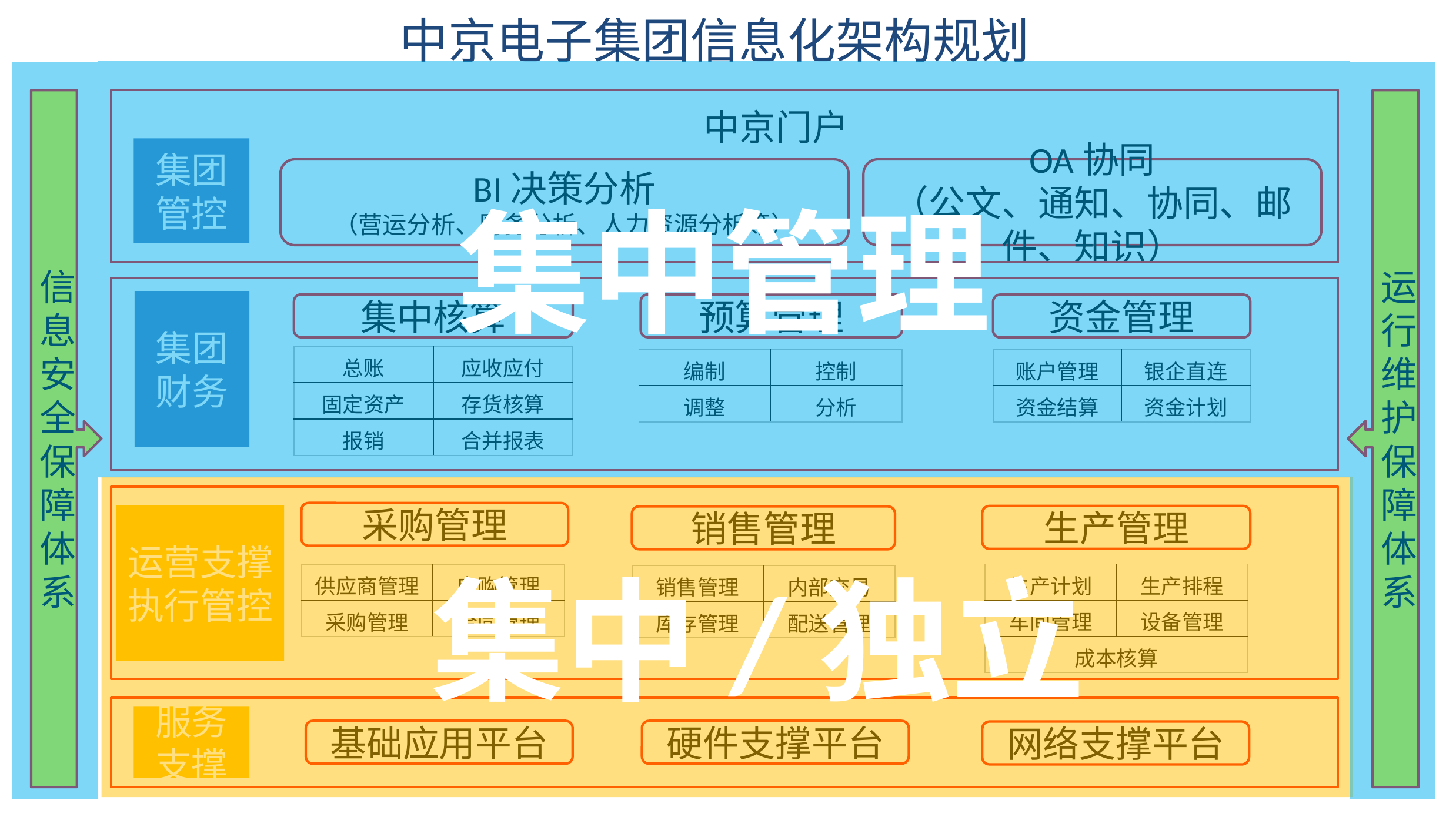

中京电子集团信息化架构规划
集中管理

信息安全保障体系
运行维护保障体系
中京门户
集团管控
BI决策分析
（营运分析、财务分析、人力资源分析等）
OA协同
（公文、通知、协同、邮件、知识）

集团财务
集中核算
预算管理
资金管理
| 总账 | 应收应付 |
| --- | --- |
| 固定资产 | 存货核算 |
| 报销 | 合并报表 |
| 编制 | 控制 |
| --- | --- |
| 调整 | 分析 |
| 账户管理 | 银企直连 |
| --- | --- |
| 资金结算 | 资金计划 |
 集中/独立

采购管理
运营支撑
执行管控
生产管理
销售管理
| 生产计划 | 生产排程 |
| --- | --- |
| 车间管理 | 设备管理 |
| 成本核算 |  |
| 供应商管理 | 申购管理 |
| --- | --- |
| 采购管理 | 合同管理 |
| 销售管理 | 内部交易 |
| --- | --- |
| 库存管理 | 配送管理 |

服务支撑
基础应用平台
硬件支撑平台
网络支撑平台